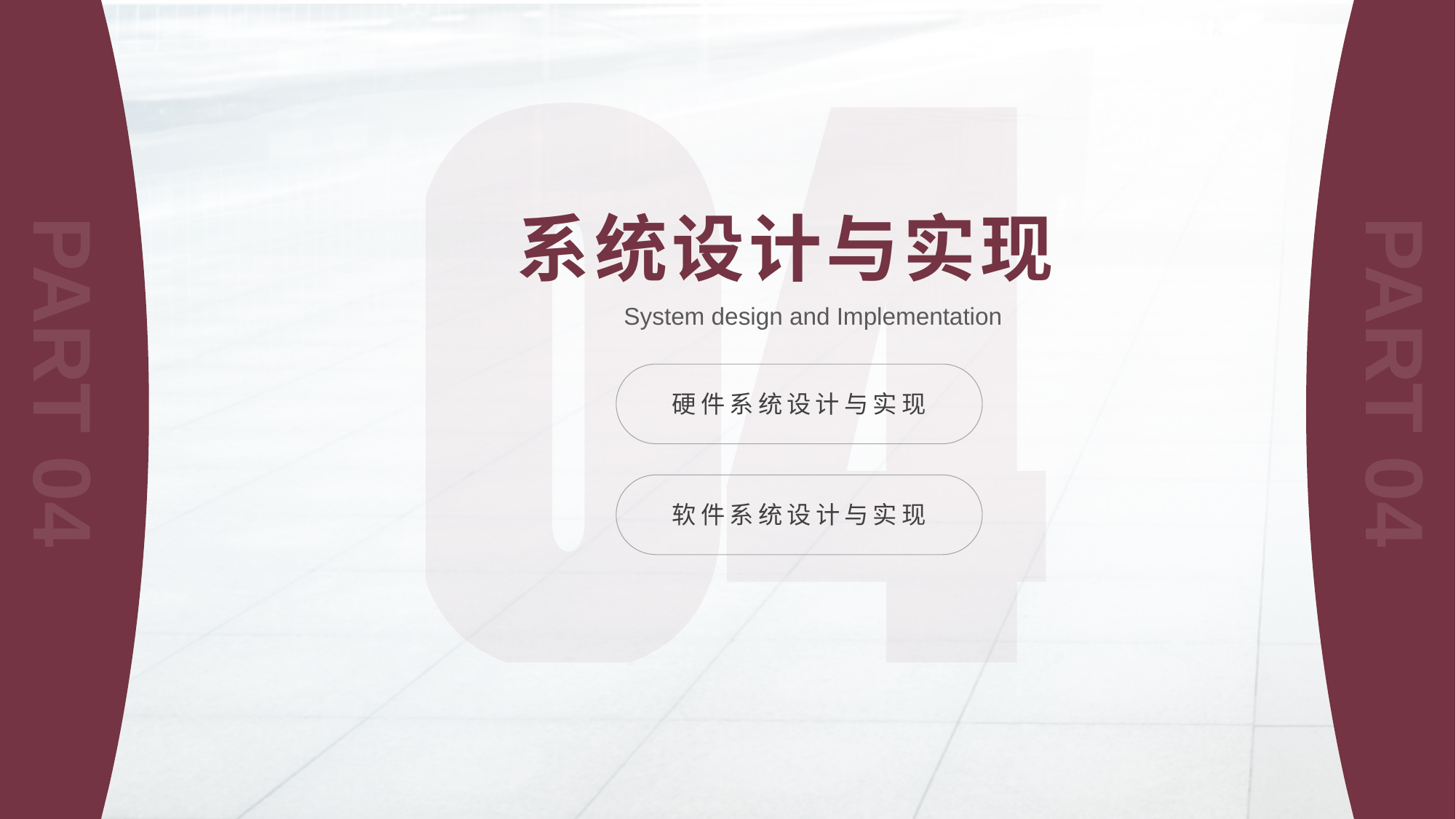

PART 04

PART 04
04
系统设计与实现
System design and Implementation

硬件系统设计与实现

软件系统设计与实现